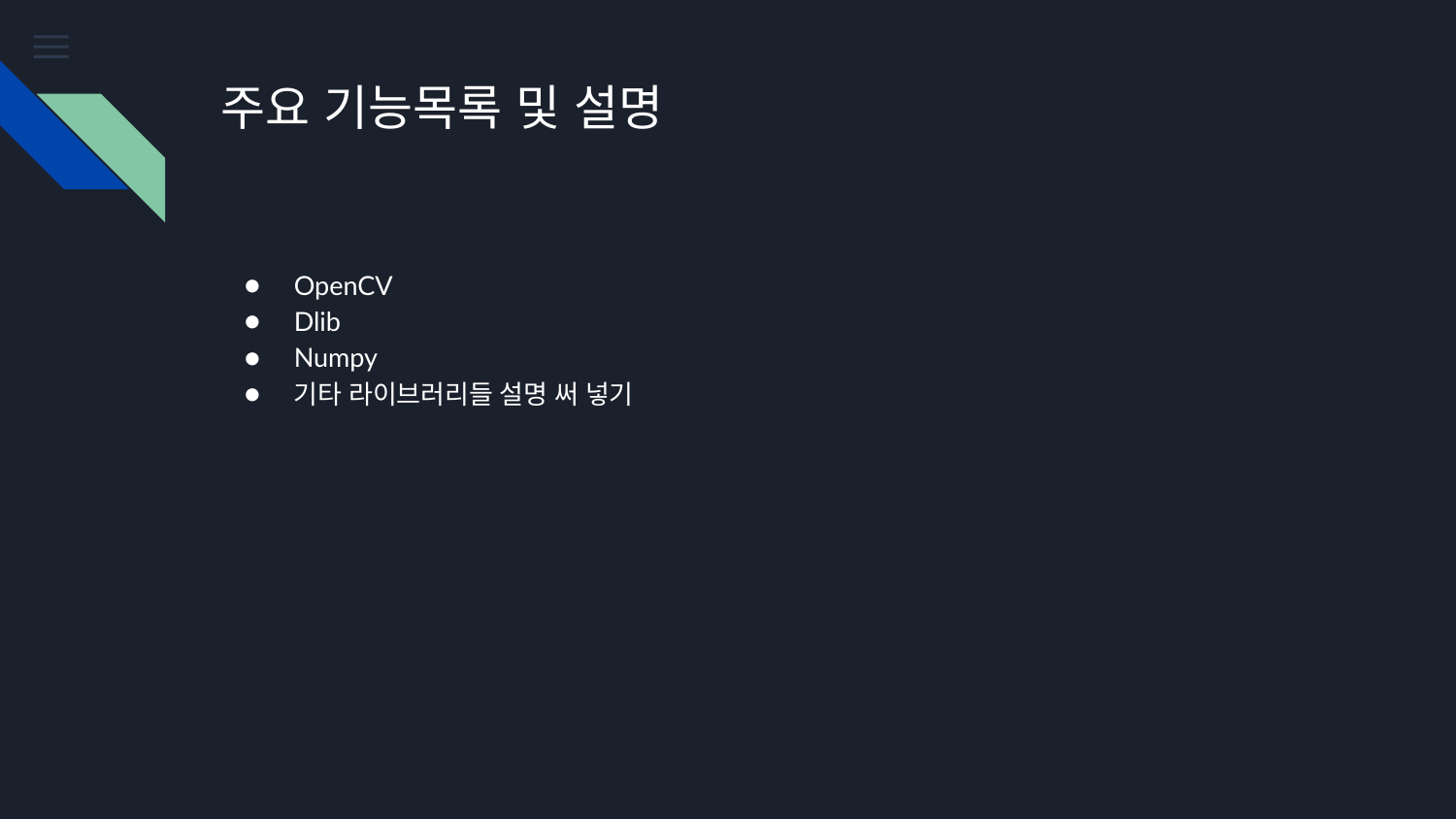

# 주요 기능목록 및 설명

OpenCV
Dlib
Numpy
기타 라이브러리들 설명 써 넣기